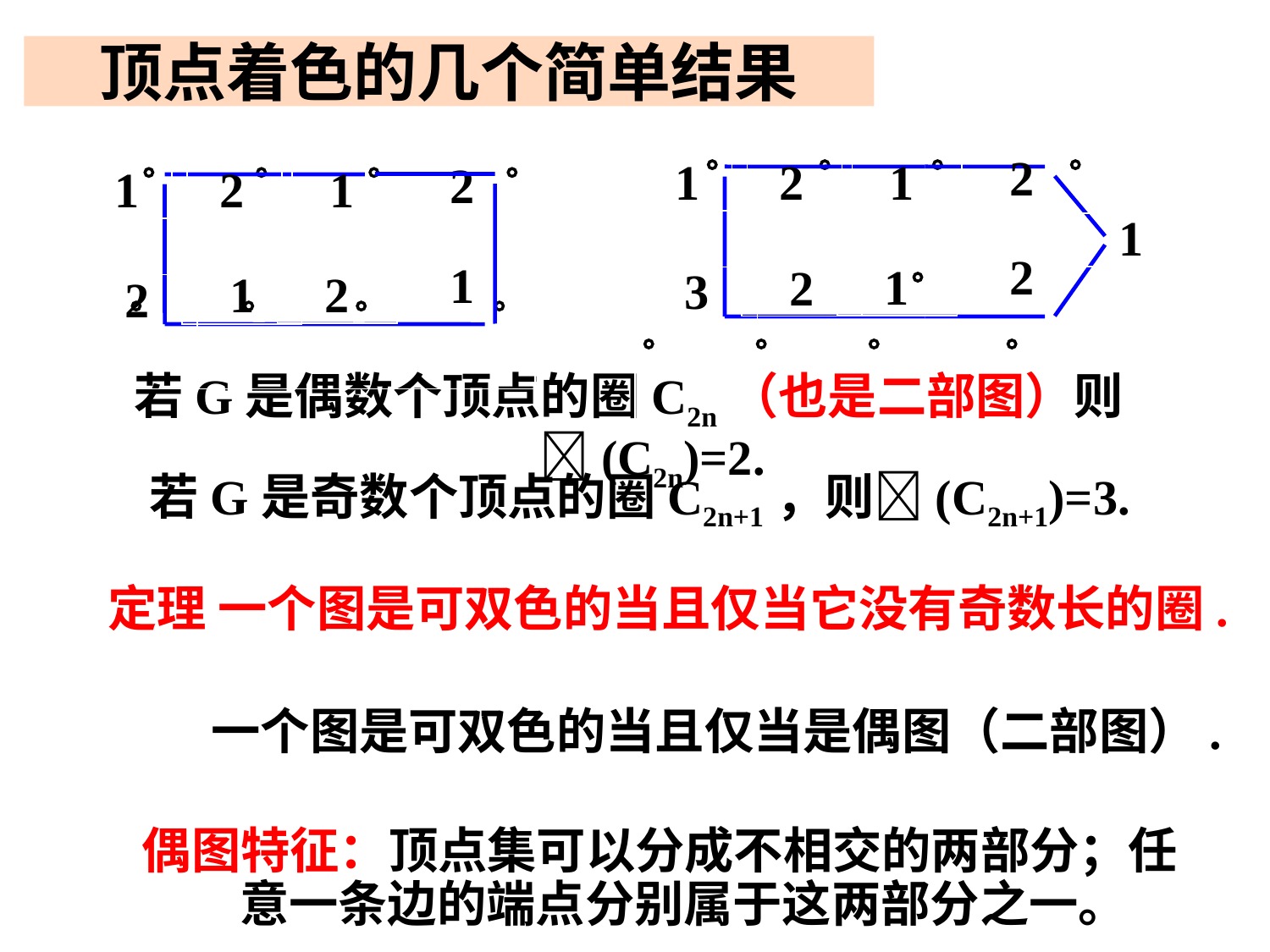

顶点着色的几个简单结果
2
1
2
1

1

2
1
2
3

°    °    °     °
                    °
°    °    °     °
2
°    °    °     °

°    °    °     °
1
2
1

1
2
1
2

若G是偶数个顶点的圈C2n（也是二部图）则χ(C2n)=2.
若G是奇数个顶点的圈C2n+1，则χ(C2n+1)=3.
        定理 一个图是可双色的当且仅当它没有奇数长的圈.
一个图是可双色的当且仅当是偶图（二部图）.
偶图特征：顶点集可以分成不相交的两部分；任意一条边的端点分别属于这两部分之一。